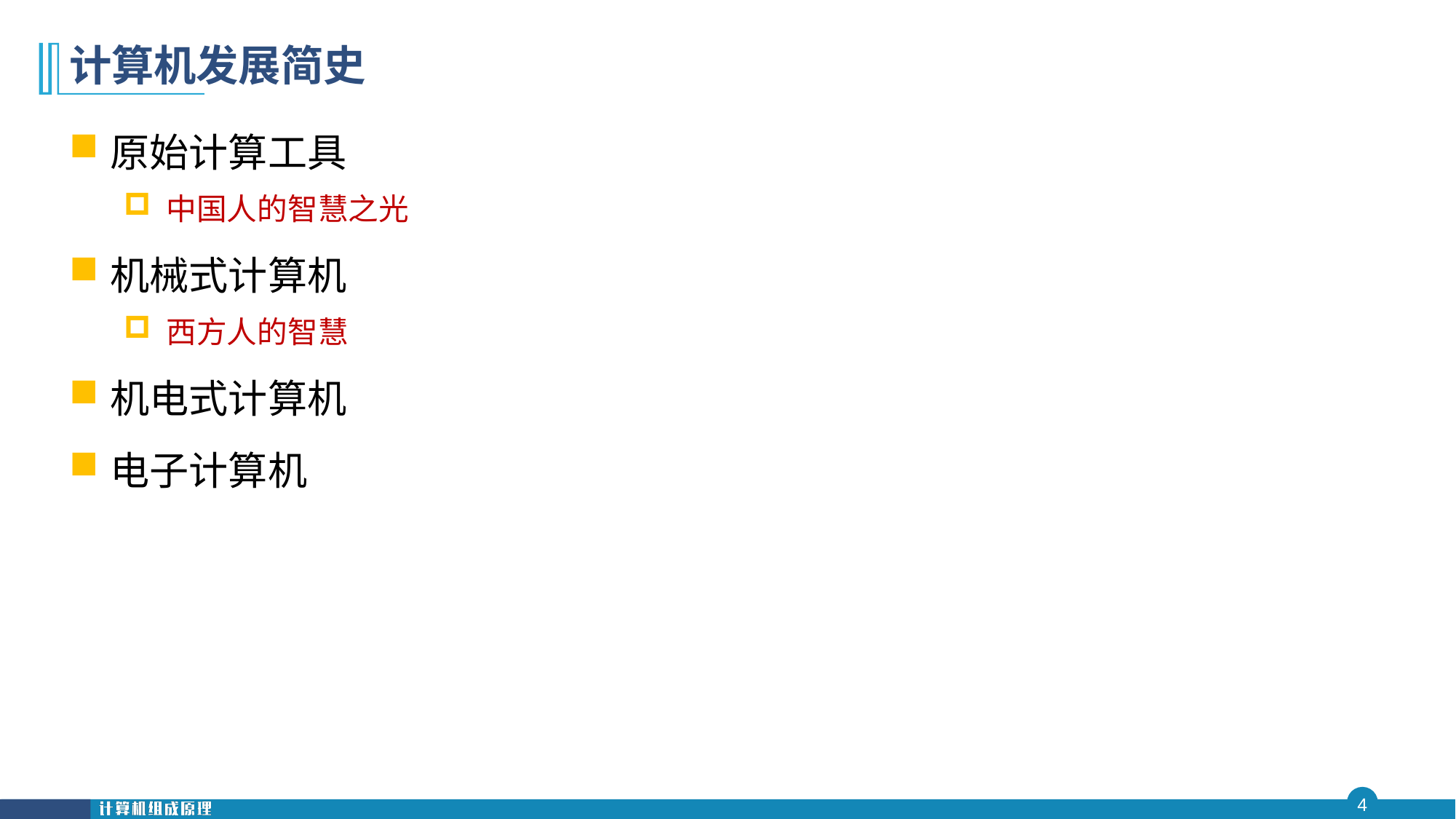

# 计算机发展简史
原始计算工具
中国人的智慧之光
机械式计算机
西方人的智慧
机电式计算机
电子计算机